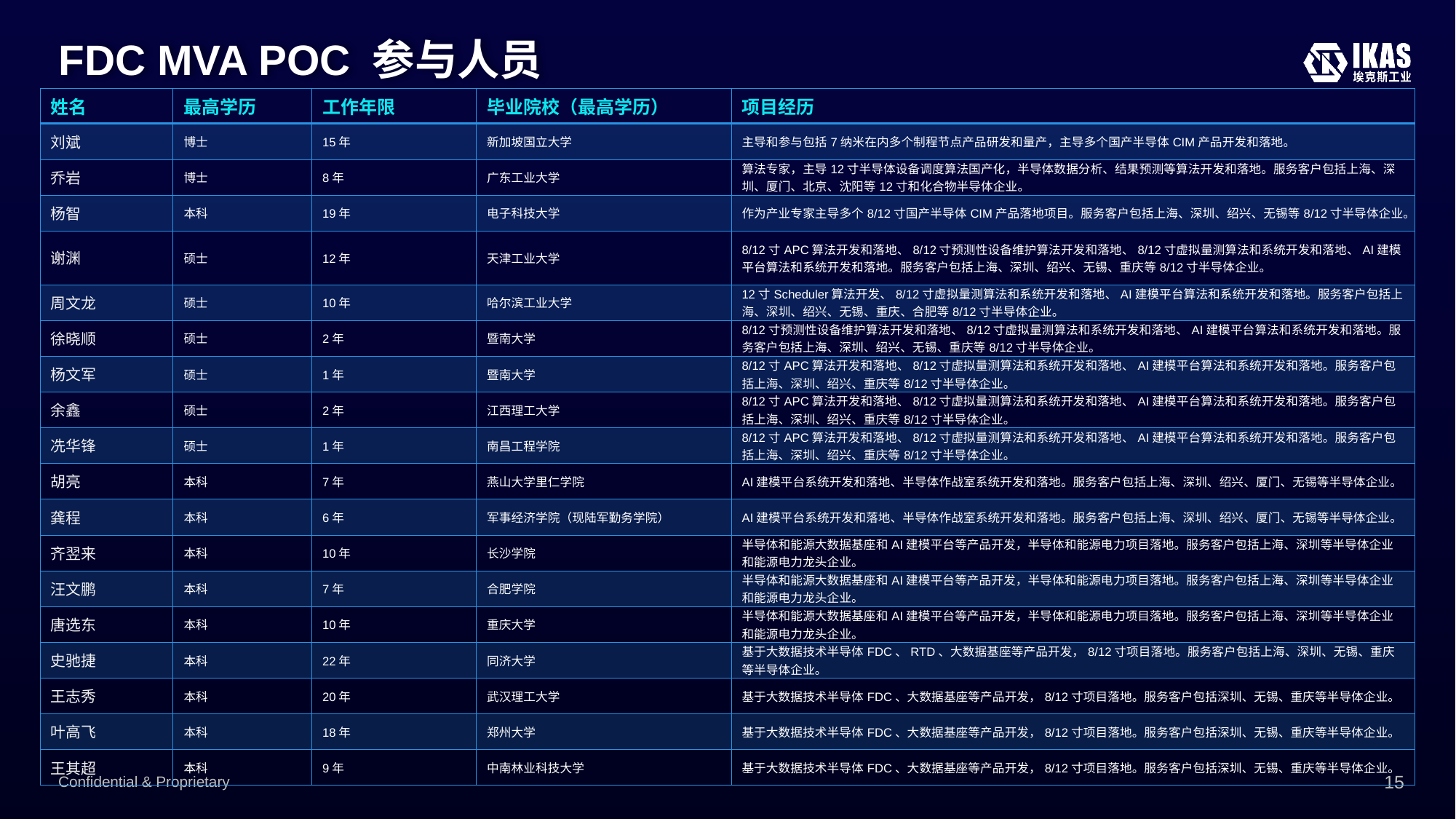

# FDC MVA POC 参与人员
| 姓名 | 最高学历 | 工作年限 | 毕业院校（最高学历） | 项目经历 |
| --- | --- | --- | --- | --- |
| 刘斌 | 博士 | 15年 | 新加坡国立大学 | 主导和参与包括7纳米在内多个制程节点产品研发和量产，主导多个国产半导体CIM产品开发和落地。 |
| 乔岩 | 博士 | 8年 | 广东工业大学 | 算法专家，主导12寸半导体设备调度算法国产化，半导体数据分析、结果预测等算法开发和落地。服务客户包括上海、深圳、厦门、北京、沈阳等12寸和化合物半导体企业。 |
| 杨智 | 本科 | 19年 | 电子科技大学 | 作为产业专家主导多个8/12寸国产半导体CIM产品落地项目。服务客户包括上海、深圳、绍兴、无锡等8/12寸半导体企业。 |
| 谢渊 | 硕士 | 12年 | 天津工业大学 | 8/12寸APC算法开发和落地、8/12寸预测性设备维护算法开发和落地、8/12寸虚拟量测算法和系统开发和落地、AI建模平台算法和系统开发和落地。服务客户包括上海、深圳、绍兴、无锡、重庆等8/12寸半导体企业。 |
| 周文龙 | 硕士 | 10年 | 哈尔滨工业大学 | 12寸Scheduler算法开发、8/12寸虚拟量测算法和系统开发和落地、AI建模平台算法和系统开发和落地。服务客户包括上海、深圳、绍兴、无锡、重庆、合肥等8/12寸半导体企业。 |
| 徐晓顺 | 硕士 | 2年 | 暨南大学 | 8/12寸预测性设备维护算法开发和落地、8/12寸虚拟量测算法和系统开发和落地、AI建模平台算法和系统开发和落地。服务客户包括上海、深圳、绍兴、无锡、重庆等8/12寸半导体企业。 |
| 杨文军 | 硕士 | 1年 | 暨南大学 | 8/12寸APC算法开发和落地、8/12寸虚拟量测算法和系统开发和落地、AI建模平台算法和系统开发和落地。服务客户包括上海、深圳、绍兴、重庆等8/12寸半导体企业。 |
| 余鑫 | 硕士 | 2年 | 江西理工大学 | 8/12寸APC算法开发和落地、8/12寸虚拟量测算法和系统开发和落地、AI建模平台算法和系统开发和落地。服务客户包括上海、深圳、绍兴、重庆等8/12寸半导体企业。 |
| 冼华锋 | 硕士 | 1年 | 南昌工程学院 | 8/12寸APC算法开发和落地、8/12寸虚拟量测算法和系统开发和落地、AI建模平台算法和系统开发和落地。服务客户包括上海、深圳、绍兴、重庆等8/12寸半导体企业。 |
| 胡亮 | 本科 | 7年 | 燕山大学里仁学院 | AI建模平台系统开发和落地、半导体作战室系统开发和落地。服务客户包括上海、深圳、绍兴、厦门、无锡等半导体企业。 |
| 龚程 | 本科 | 6年 | 军事经济学院（现陆军勤务学院） | AI建模平台系统开发和落地、半导体作战室系统开发和落地。服务客户包括上海、深圳、绍兴、厦门、无锡等半导体企业。 |
| 齐翌来 | 本科 | 10年 | 长沙学院 | 半导体和能源大数据基座和AI建模平台等产品开发，半导体和能源电力项目落地。服务客户包括上海、深圳等半导体企业和能源电力龙头企业。 |
| 汪文鹏 | 本科 | 7年 | 合肥学院 | 半导体和能源大数据基座和AI建模平台等产品开发，半导体和能源电力项目落地。服务客户包括上海、深圳等半导体企业和能源电力龙头企业。 |
| 唐选东 | 本科 | 10年 | 重庆大学 | 半导体和能源大数据基座和AI建模平台等产品开发，半导体和能源电力项目落地。服务客户包括上海、深圳等半导体企业和能源电力龙头企业。 |
| 史驰捷 | 本科 | 22年 | 同济大学 | 基于大数据技术半导体FDC、RTD、大数据基座等产品开发，8/12寸项目落地。服务客户包括上海、深圳、无锡、重庆等半导体企业。 |
| 王志秀 | 本科 | 20年 | 武汉理工大学 | 基于大数据技术半导体FDC、大数据基座等产品开发，8/12寸项目落地。服务客户包括深圳、无锡、重庆等半导体企业。 |
| 叶高飞 | 本科 | 18年 | 郑州大学 | 基于大数据技术半导体FDC、大数据基座等产品开发，8/12寸项目落地。服务客户包括深圳、无锡、重庆等半导体企业。 |
| 王其超 | 本科 | 9年 | 中南林业科技大学 | 基于大数据技术半导体FDC、大数据基座等产品开发，8/12寸项目落地。服务客户包括深圳、无锡、重庆等半导体企业。 |